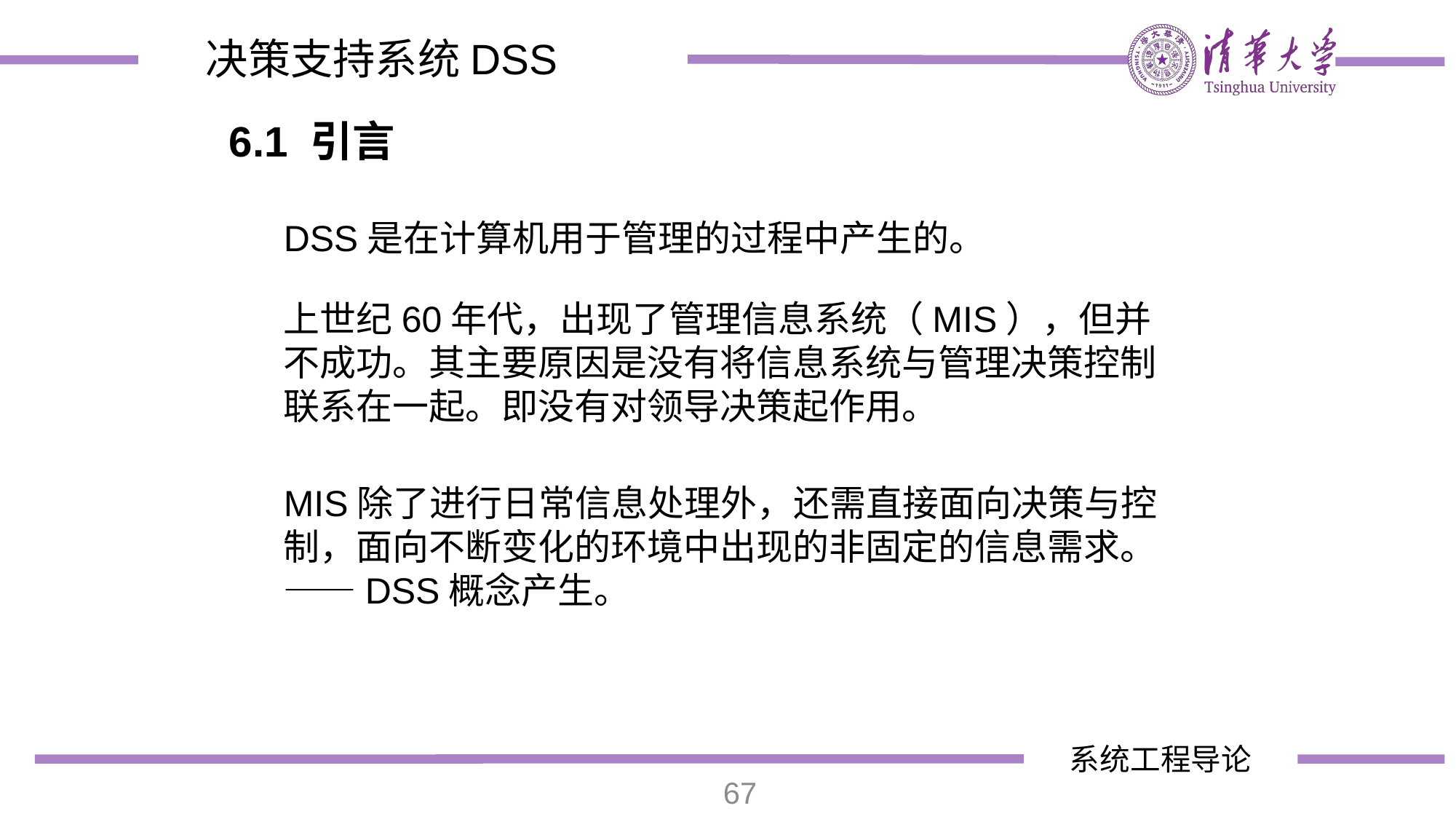

决策支持系统DSS
6.1 引言
DSS是在计算机用于管理的过程中产生的。
上世纪60年代，出现了管理信息系统（MIS），但并不成功。其主要原因是没有将信息系统与管理决策控制联系在一起。即没有对领导决策起作用。
MIS除了进行日常信息处理外，还需直接面向决策与控制，面向不断变化的环境中出现的非固定的信息需求。——DSS概念产生。